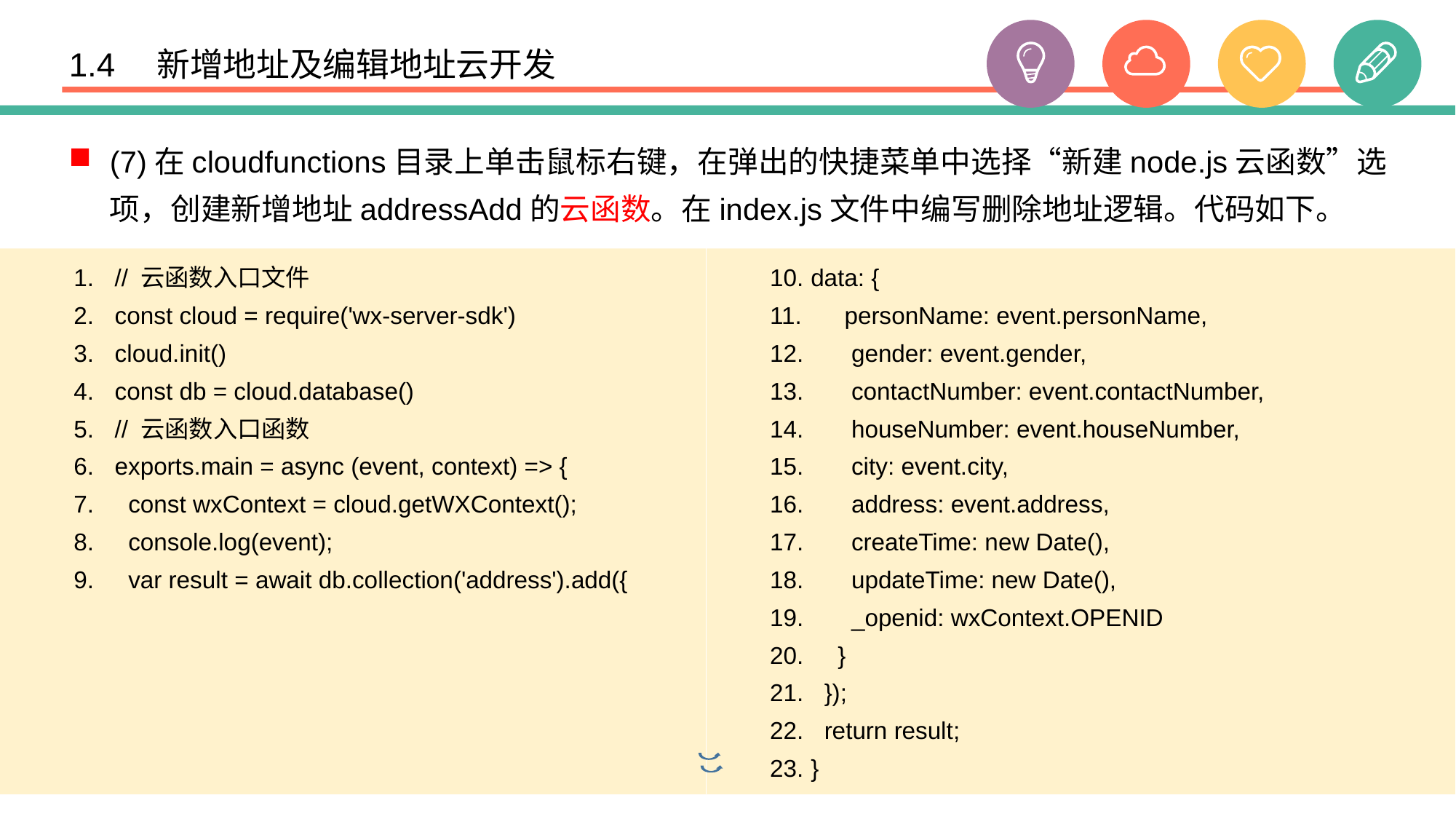

# 1.4　新增地址及编辑地址云开发
(7)在cloudfunctions目录上单击鼠标右键，在弹出的快捷菜单中选择“新建node.js云函数”选项，创建新增地址addressAdd的云函数。在index.js文件中编写删除地址逻辑。代码如下。
// 云函数入口文件
const cloud = require('wx-server-sdk')
cloud.init()
const db = cloud.database()
// 云函数入口函数
exports.main = async (event, context) => {
  const wxContext = cloud.getWXContext();
  console.log(event);
  var result = await db.collection('address').add({
data: {
     personName: event.personName,
      gender: event.gender,
      contactNumber: event.contactNumber,
      houseNumber: event.houseNumber,
      city: event.city,
      address: event.address,
      createTime: new Date(),
      updateTime: new Date(),
      _openid: wxContext.OPENID
    }
  });
  return result;
}